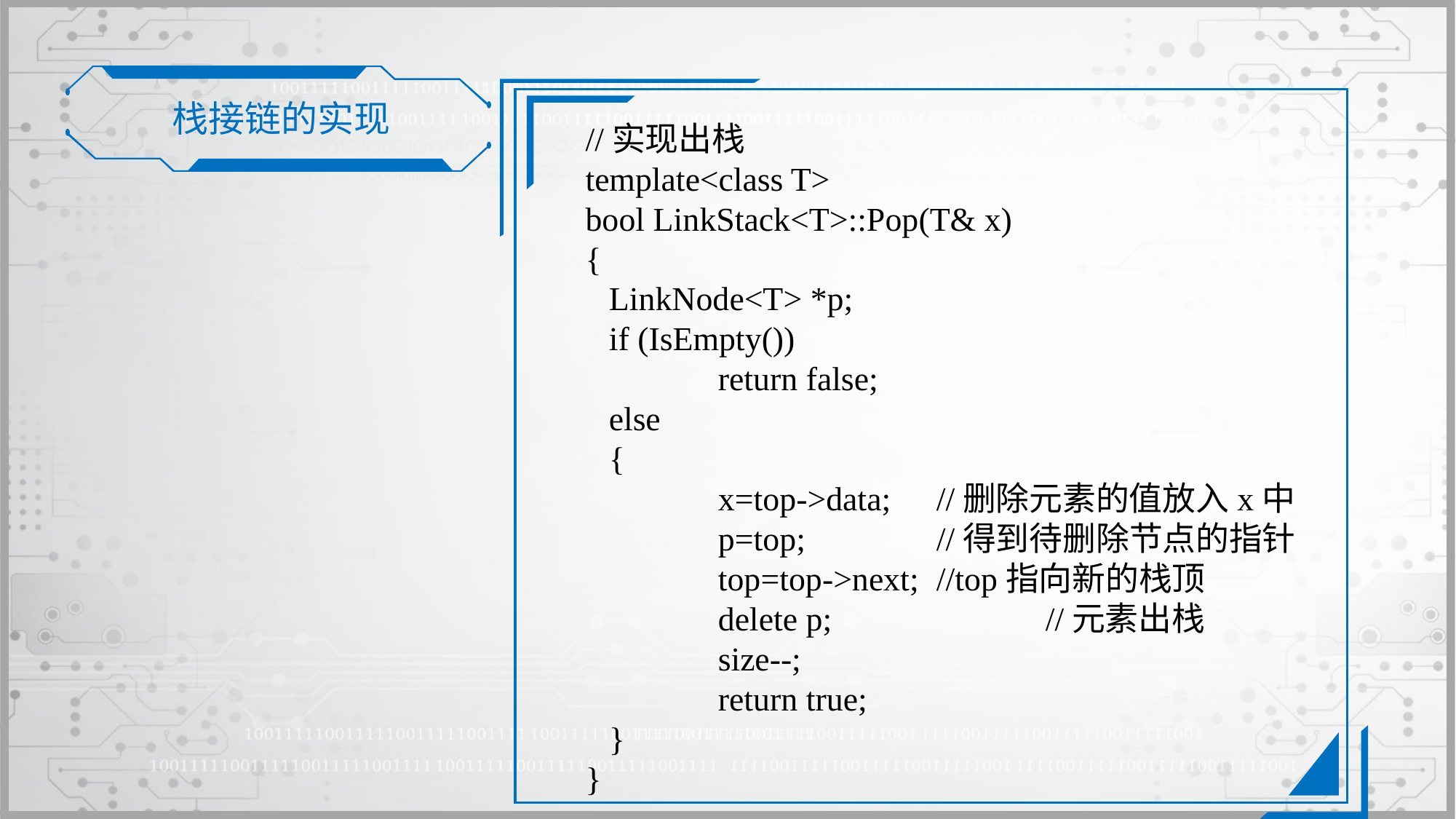

栈接链的实现

//实现出栈
template<class T>
bool LinkStack<T>::Pop(T& x)
{
	LinkNode<T> *p;
	if (IsEmpty())
		return false;
	else
	{
		x=top->data;	//删除元素的值放入x中
		p=top;		//得到待删除节点的指针
		top=top->next;	//top指向新的栈顶
		delete p;		//元素出栈
		size--;
		return true;
	}
}